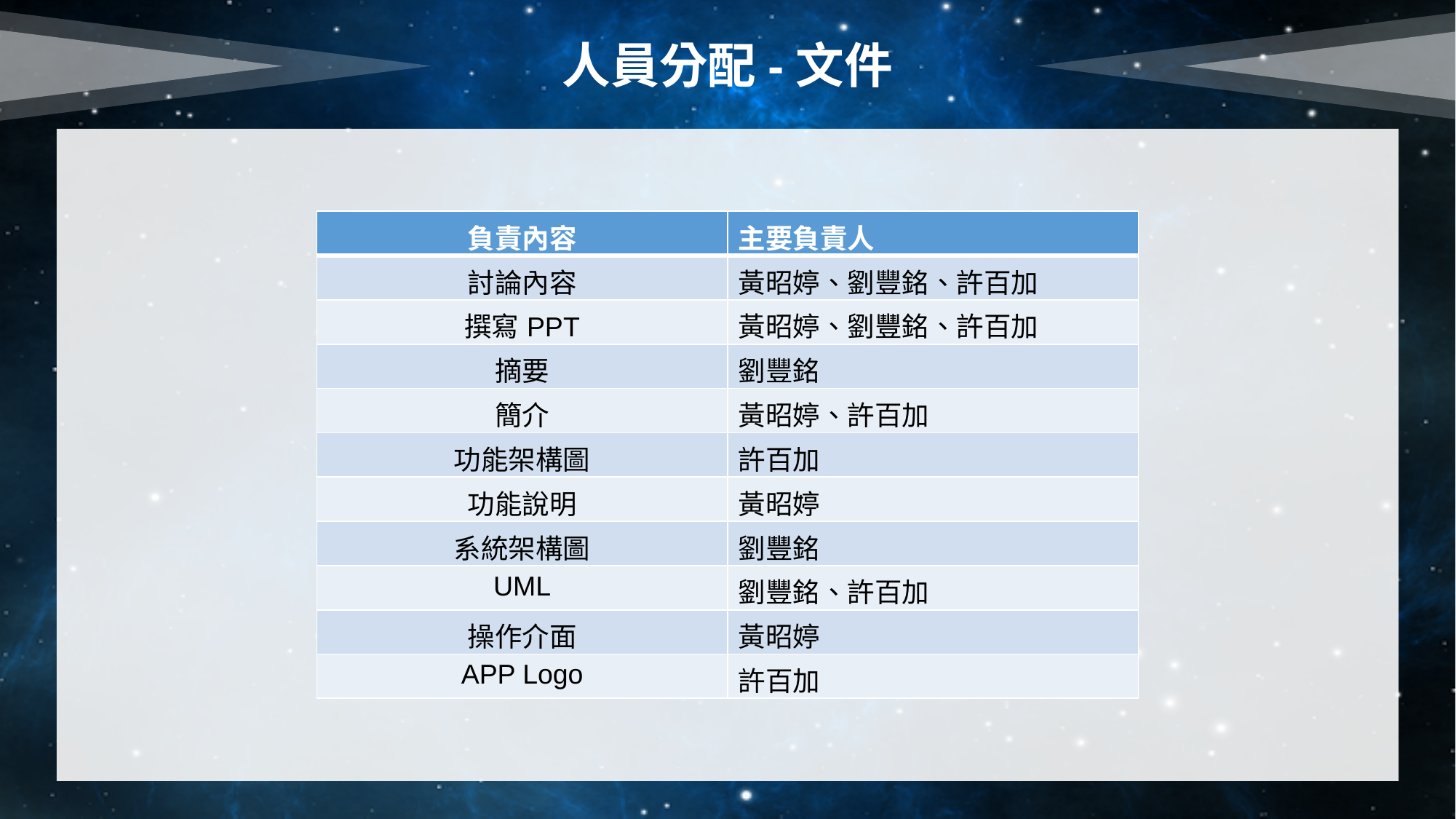

人員分配-文件

| 負責內容 | 主要負責人 |
| --- | --- |
| 討論內容 | 黃昭婷、劉豐銘、許百加 |
| 撰寫PPT | 黃昭婷、劉豐銘、許百加 |
| 摘要 | 劉豐銘 |
| 簡介 | 黃昭婷、許百加 |
| 功能架構圖 | 許百加 |
| 功能說明 | 黃昭婷 |
| 系統架構圖 | 劉豐銘 |
| UML | 劉豐銘、許百加 |
| 操作介面 | 黃昭婷 |
| APP Logo | 許百加 |